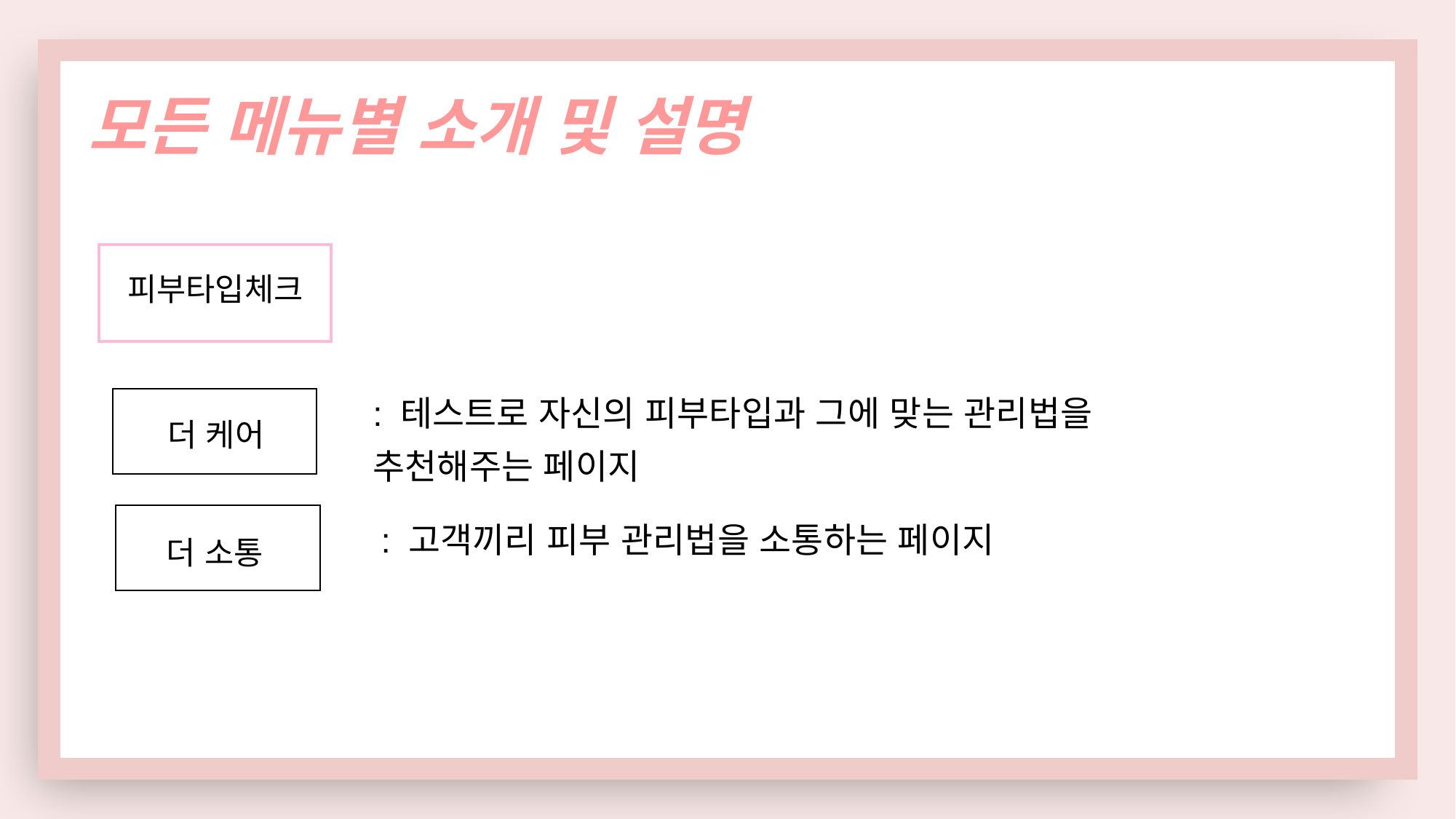

모든 메뉴별 소개 및 설명

피부타입체크

: 테스트로 자신의 피부타입과 그에 맞는 관리법을
추천해주는 페이지

더 케어

: 고객끼리 피부 관리법을 소통하는 페이지

더 소통